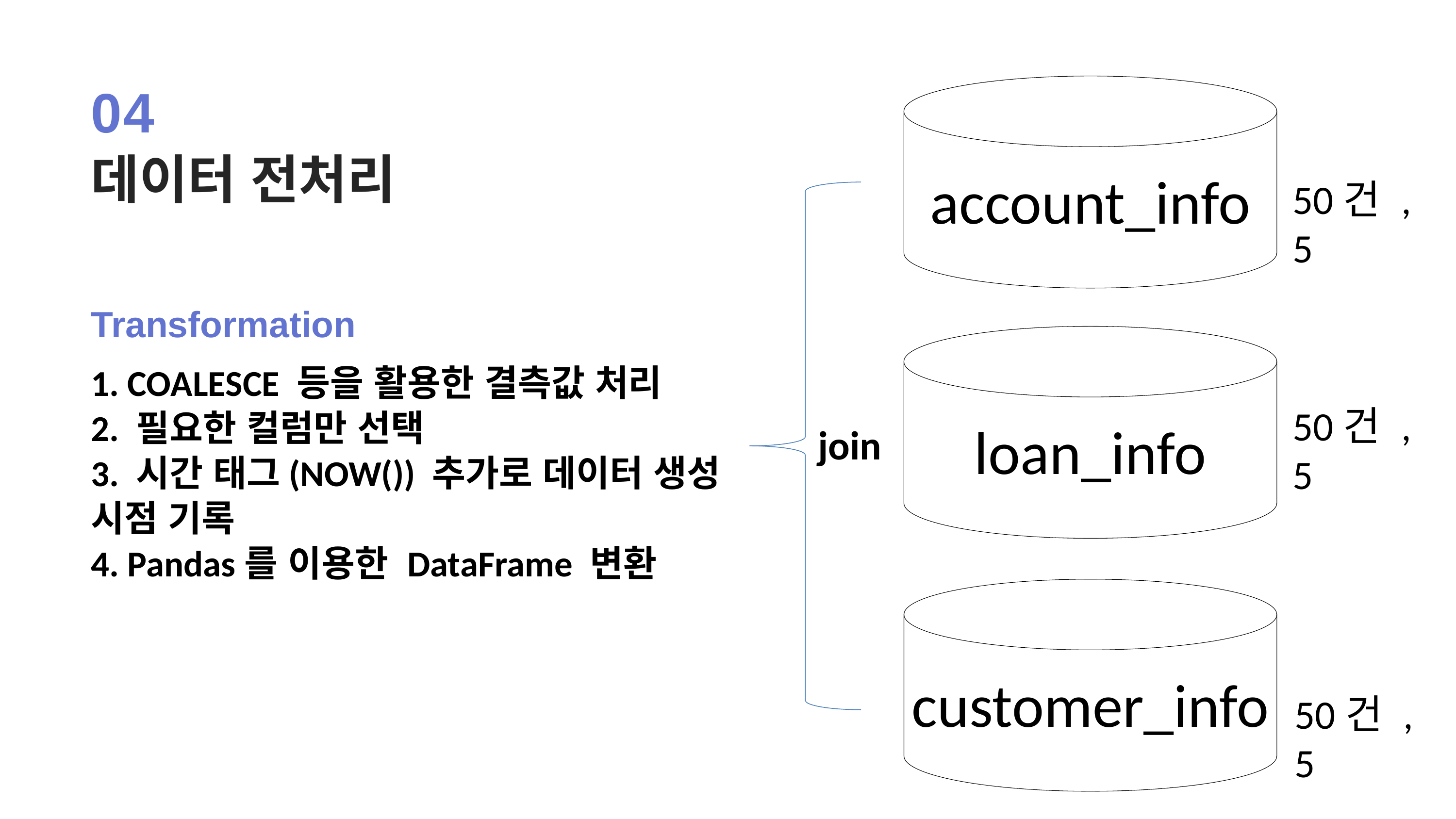

04
account_info
데이터 전처리
50건 , 5

Transformation
loan_info
1. COALESCE 등을 활용한 결측값 처리
2. 필요한 컬럼만 선택
3. 시간 태그(NOW()) 추가로 데이터 생성 시점 기록
4. Pandas를 이용한 DataFrame 변환
50건 , 5
join
customer_info
50건 , 5